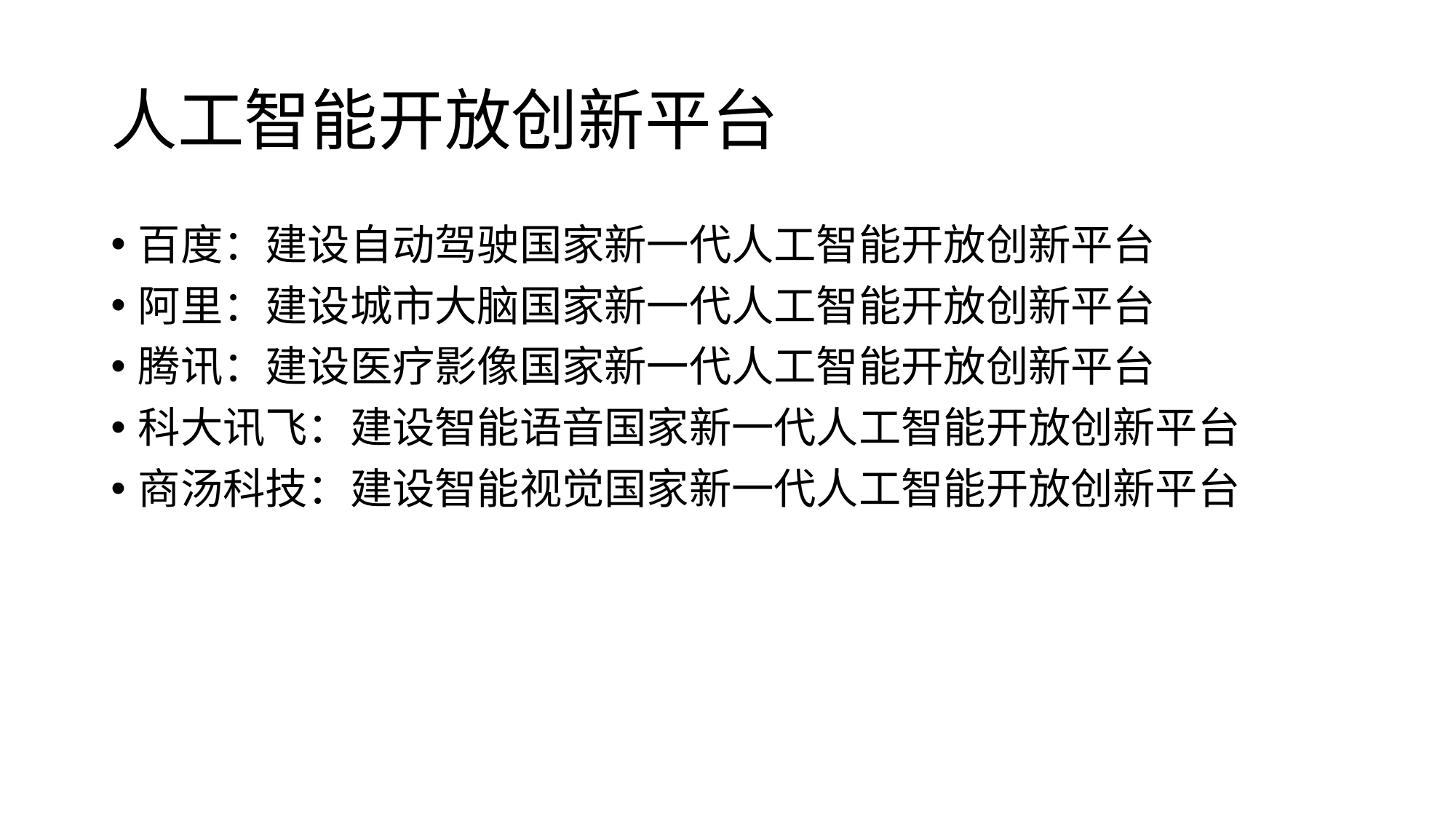

# 人工智能开放创新平台
百度：建设自动驾驶国家新一代人工智能开放创新平台
阿里：建设城市大脑国家新一代人工智能开放创新平台
腾讯：建设医疗影像国家新一代人工智能开放创新平台
科大讯飞：建设智能语音国家新一代人工智能开放创新平台
商汤科技：建设智能视觉国家新一代人工智能开放创新平台